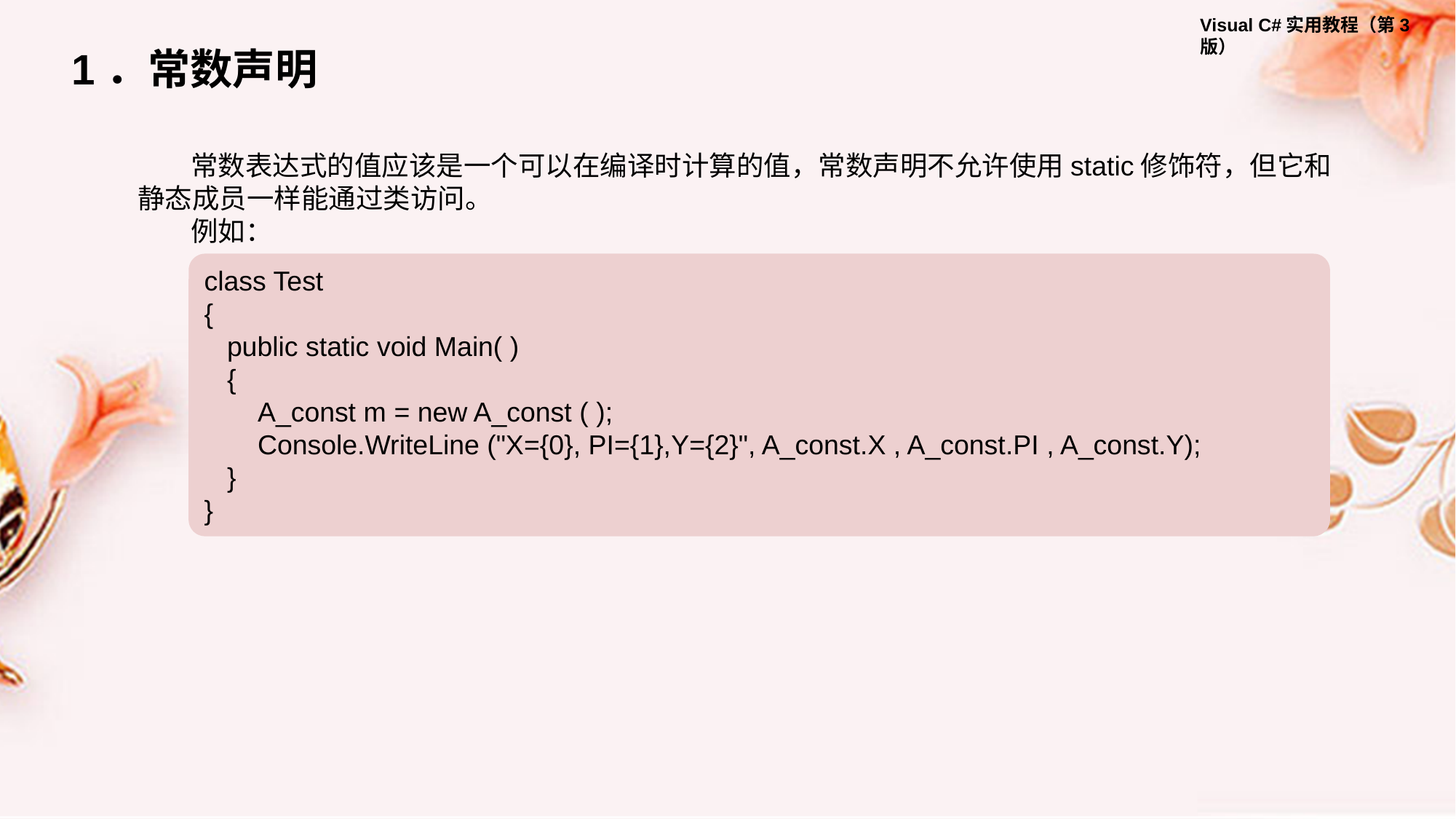

1．常数声明
常数表达式的值应该是一个可以在编译时计算的值，常数声明不允许使用static修饰符，但它和静态成员一样能通过类访问。
例如：
class Test
{
   public static void Main( )
   {
       A_const m = new A_const ( );
       Console.WriteLine ("X={0}, PI={1},Y={2}", A_const.X , A_const.PI , A_const.Y);
   }
}